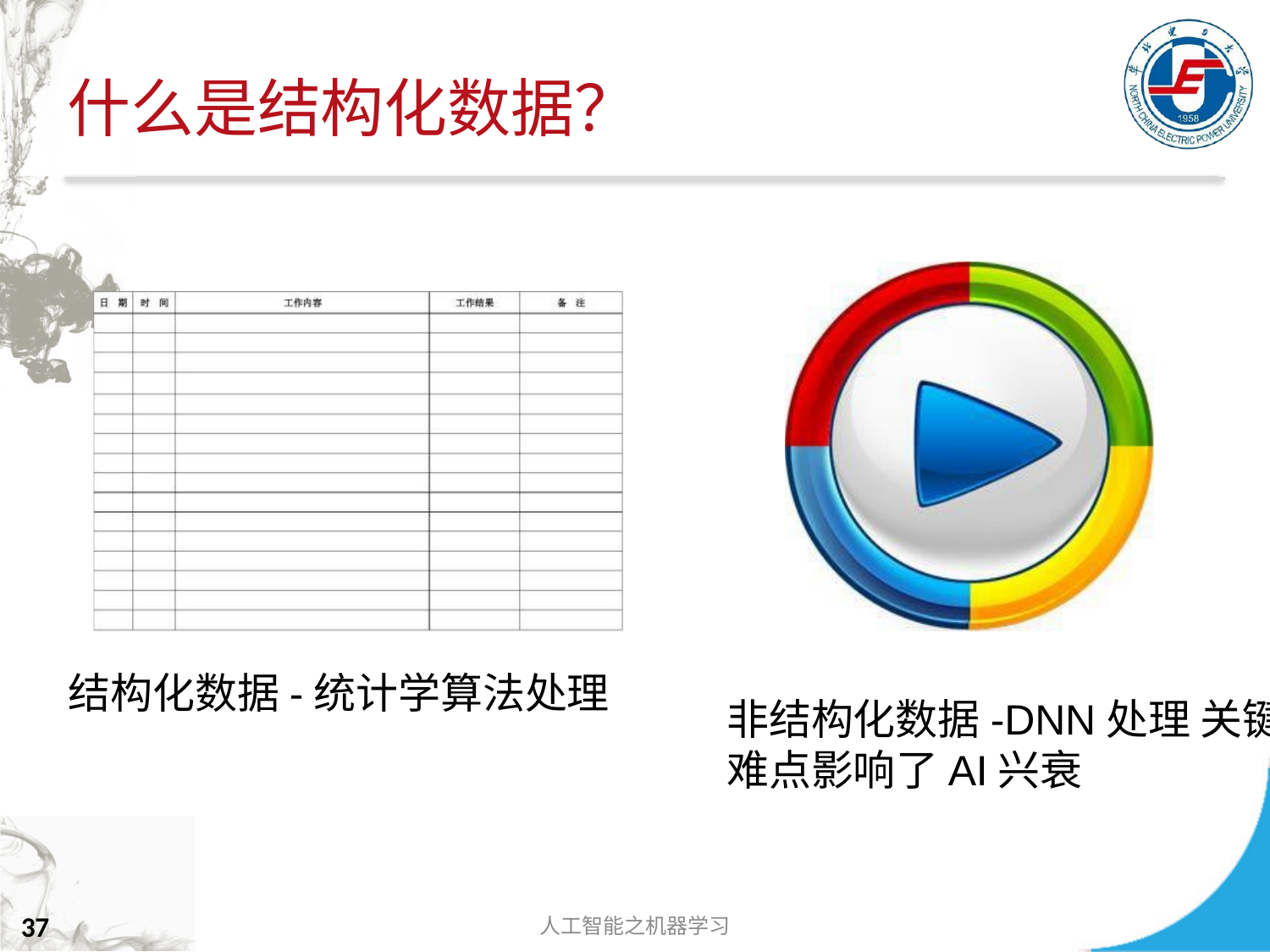

# 什么是结构化数据？

结构化数据-统计学算法处理
非结构化数据-DNN处理 关键难点影响了AI兴衰
人工智能之机器学习
37